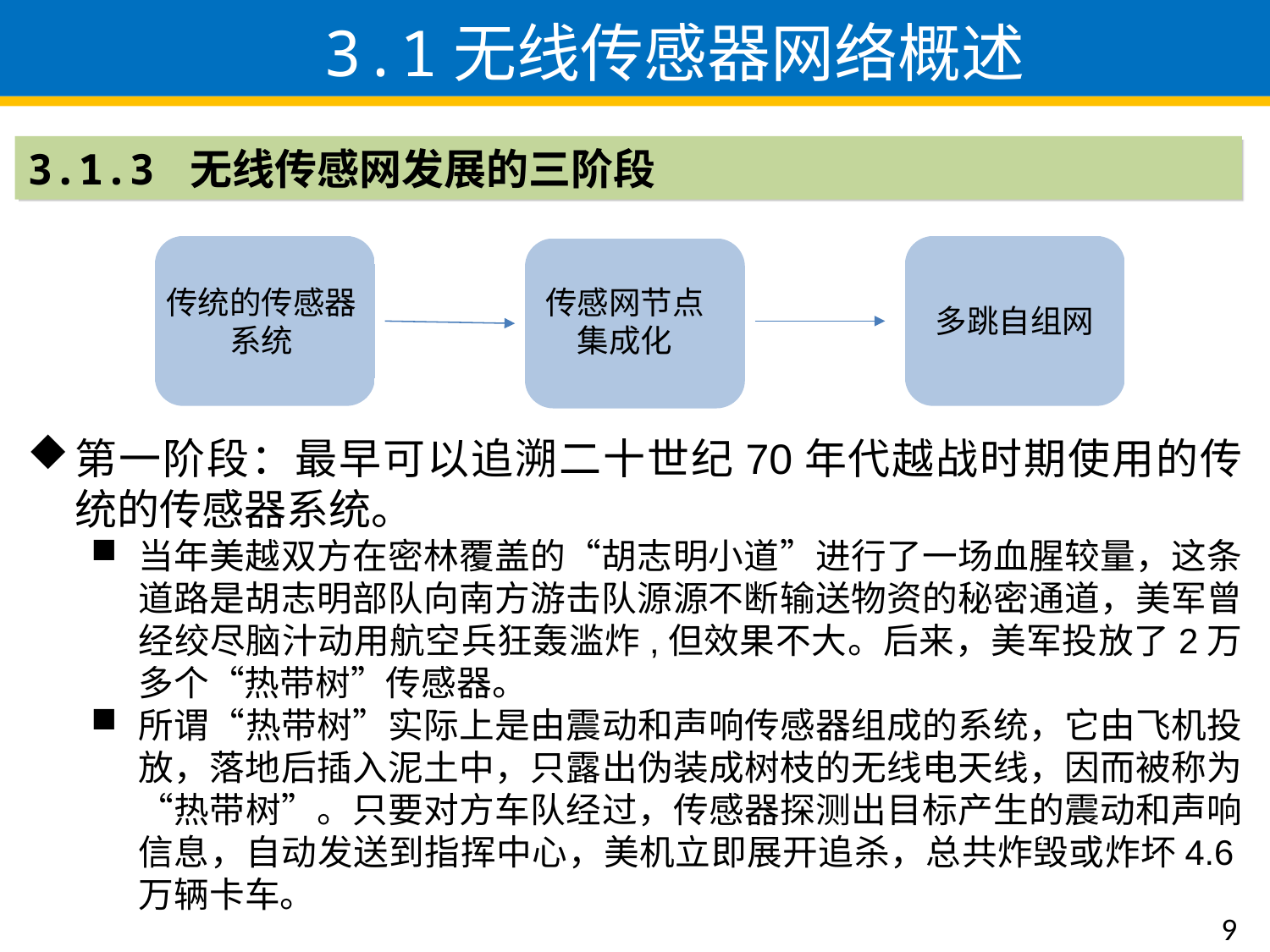

3.1无线传感器网络概述
3.1.3 无线传感网发展的三阶段

传感网节点集成化
传统的传感器系统
多跳自组网
第一阶段：最早可以追溯二十世纪70年代越战时期使用的传统的传感器系统。
当年美越双方在密林覆盖的“胡志明小道”进行了一场血腥较量，这条道路是胡志明部队向南方游击队源源不断输送物资的秘密通道，美军曾经绞尽脑汁动用航空兵狂轰滥炸,但效果不大。后来，美军投放了2万多个“热带树”传感器。
所谓“热带树”实际上是由震动和声响传感器组成的系统，它由飞机投放，落地后插入泥土中，只露出伪装成树枝的无线电天线，因而被称为“热带树”。只要对方车队经过，传感器探测出目标产生的震动和声响信息，自动发送到指挥中心，美机立即展开追杀，总共炸毁或炸坏4.6万辆卡车。
9